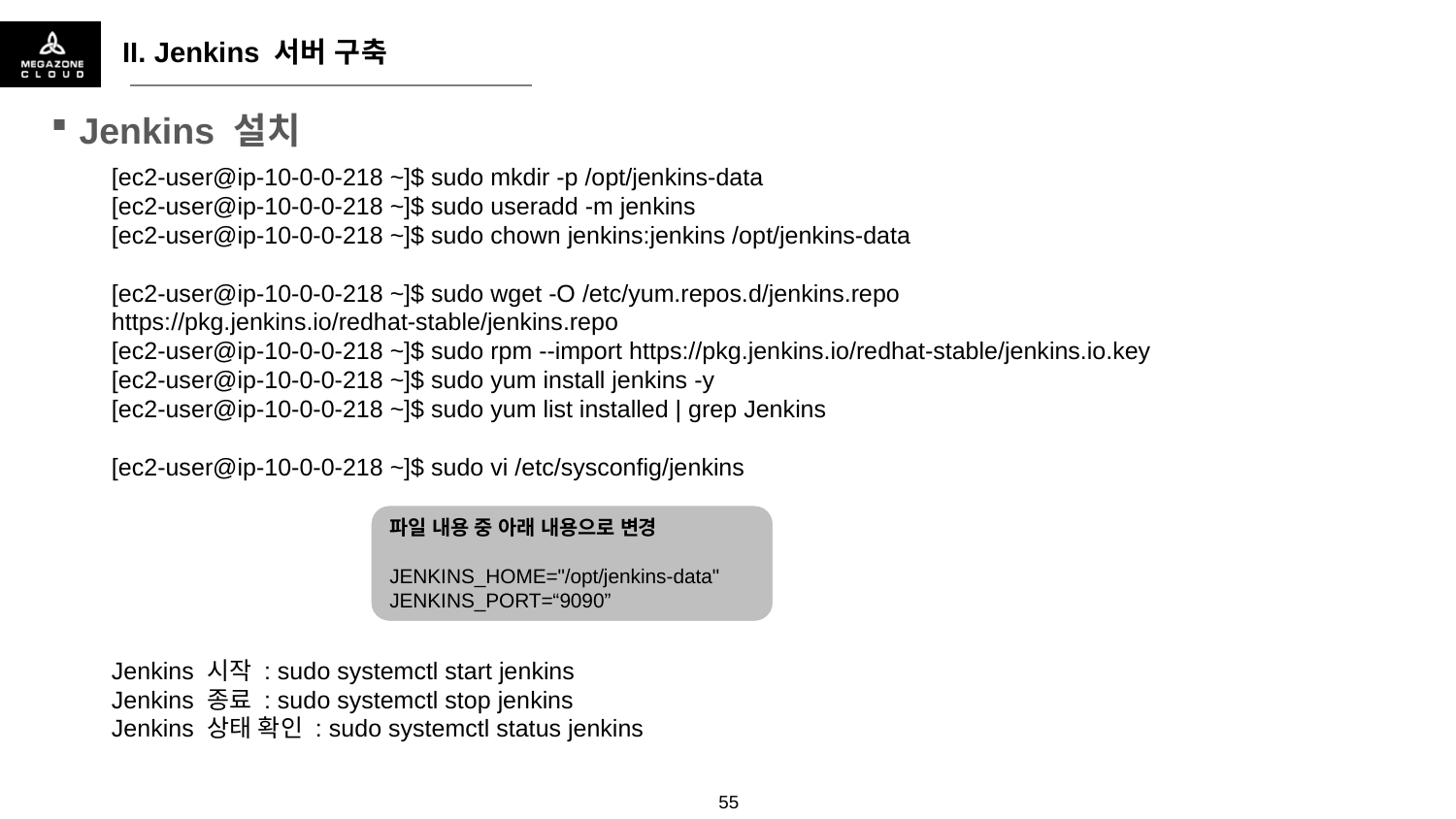

II. Jenkins 서버 구축
Jenkins 설치
[ec2-user@ip-10-0-0-218 ~]$ sudo mkdir -p /opt/jenkins-data
[ec2-user@ip-10-0-0-218 ~]$ sudo useradd -m jenkins
[ec2-user@ip-10-0-0-218 ~]$ sudo chown jenkins:jenkins /opt/jenkins-data

[ec2-user@ip-10-0-0-218 ~]$ sudo wget -O /etc/yum.repos.d/jenkins.repo https://pkg.jenkins.io/redhat-stable/jenkins.repo
[ec2-user@ip-10-0-0-218 ~]$ sudo rpm --import https://pkg.jenkins.io/redhat-stable/jenkins.io.key
[ec2-user@ip-10-0-0-218 ~]$ sudo yum install jenkins -y
[ec2-user@ip-10-0-0-218 ~]$ sudo yum list installed | grep Jenkins

[ec2-user@ip-10-0-0-218 ~]$ sudo vi /etc/sysconfig/jenkins

Jenkins 시작 : sudo systemctl start jenkins
Jenkins 종료 : sudo systemctl stop jenkins
Jenkins 상태 확인 : sudo systemctl status jenkins

파일 내용 중 아래 내용으로 변경

JENKINS_HOME="/opt/jenkins-data"
JENKINS_PORT=“9090”
55